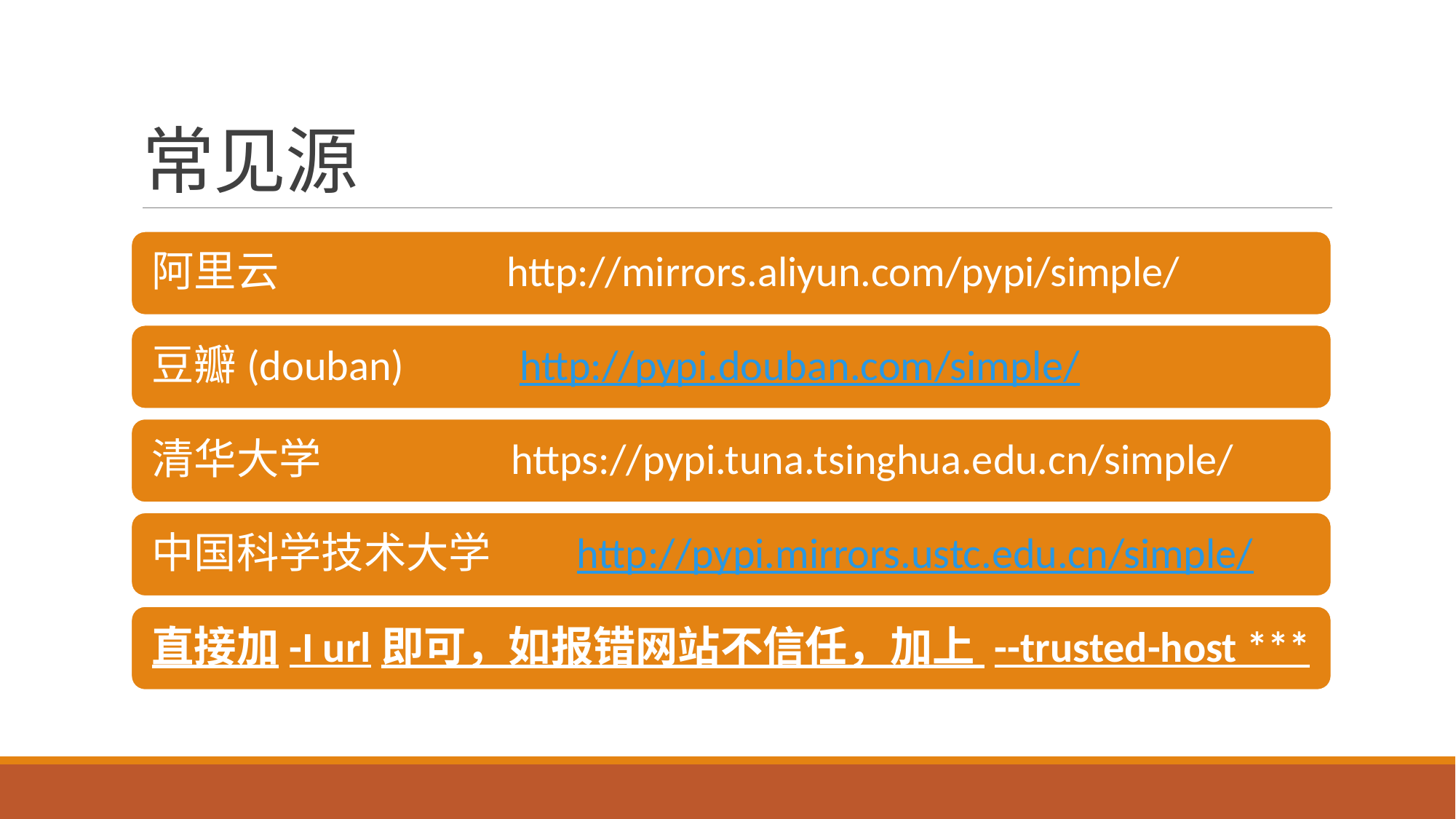

# 常见源
阿里云                       http://mirrors.aliyun.com/pypi/simple/
豆瓣(douban)            http://pypi.douban.com/simple/
清华大学                   https://pypi.tuna.tsinghua.edu.cn/simple/
中国科学技术大学        http://pypi.mirrors.ustc.edu.cn/simple/
直接加-I url即可，如报错网站不信任，加上 --trusted-host ***